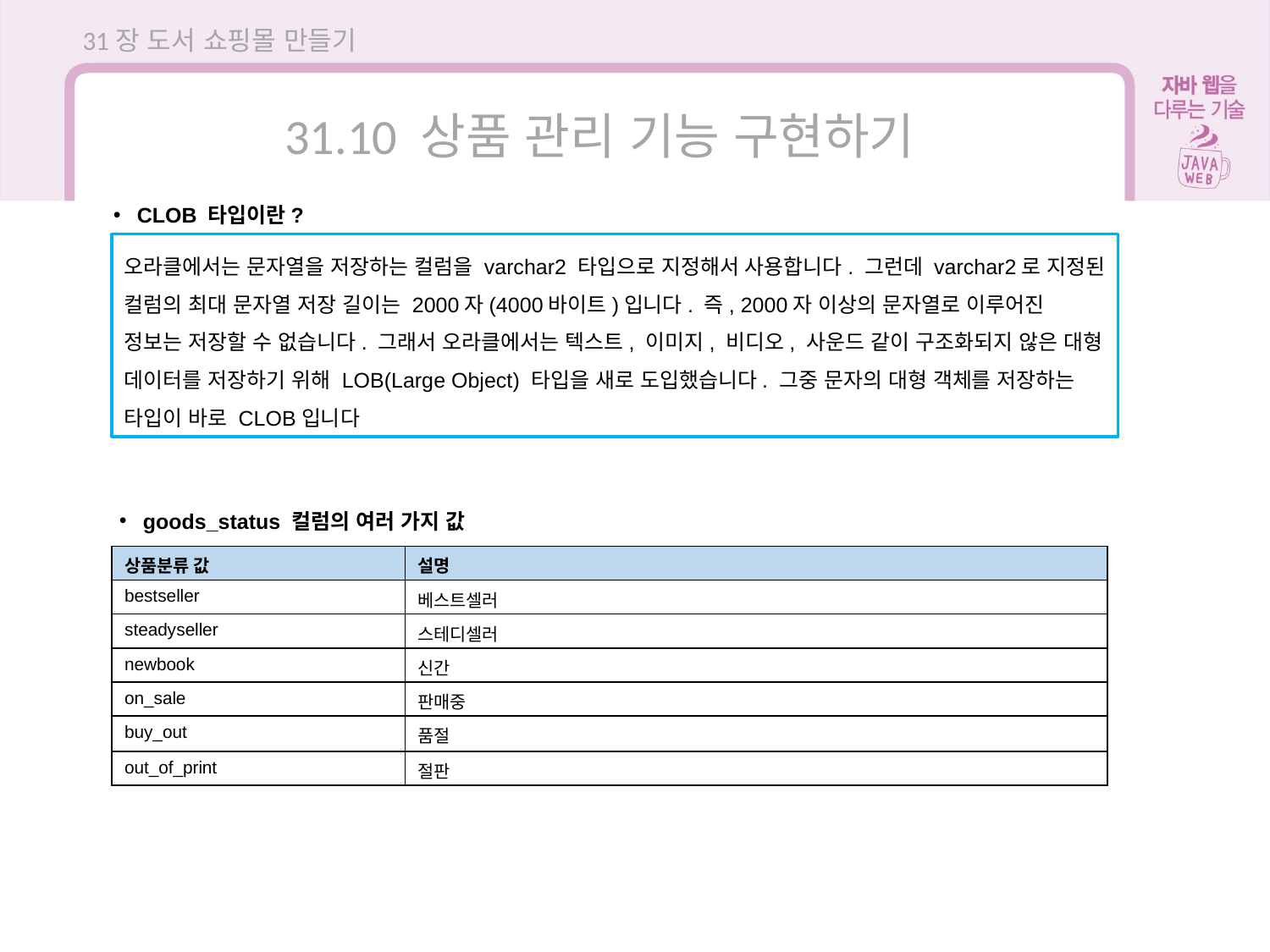

31장 도서 쇼핑몰 만들기
31.10 상품 관리 기능 구현하기
CLOB 타입이란?
오라클에서는 문자열을 저장하는 컬럼을 varchar2 타입으로 지정해서 사용합니다. 그런데 varchar2로 지정된 컬럼의 최대 문자열 저장 길이는 2000자(4000바이트)입니다. 즉, 2000자 이상의 문자열로 이루어진 정보는 저장할 수 없습니다. 그래서 오라클에서는 텍스트, 이미지, 비디오, 사운드 같이 구조화되지 않은 대형 데이터를 저장하기 위해 LOB(Large Object) 타입을 새로 도입했습니다. 그중 문자의 대형 객체를 저장하는 타입이 바로 CLOB입니다
goods_status 컬럼의 여러 가지 값
| 상품분류 값 | 설명 |
| --- | --- |
| bestseller | 베스트셀러 |
| steadyseller | 스테디셀러 |
| newbook | 신간 |
| on\_sale | 판매중 |
| buy\_out | 품절 |
| out\_of\_print | 절판 |